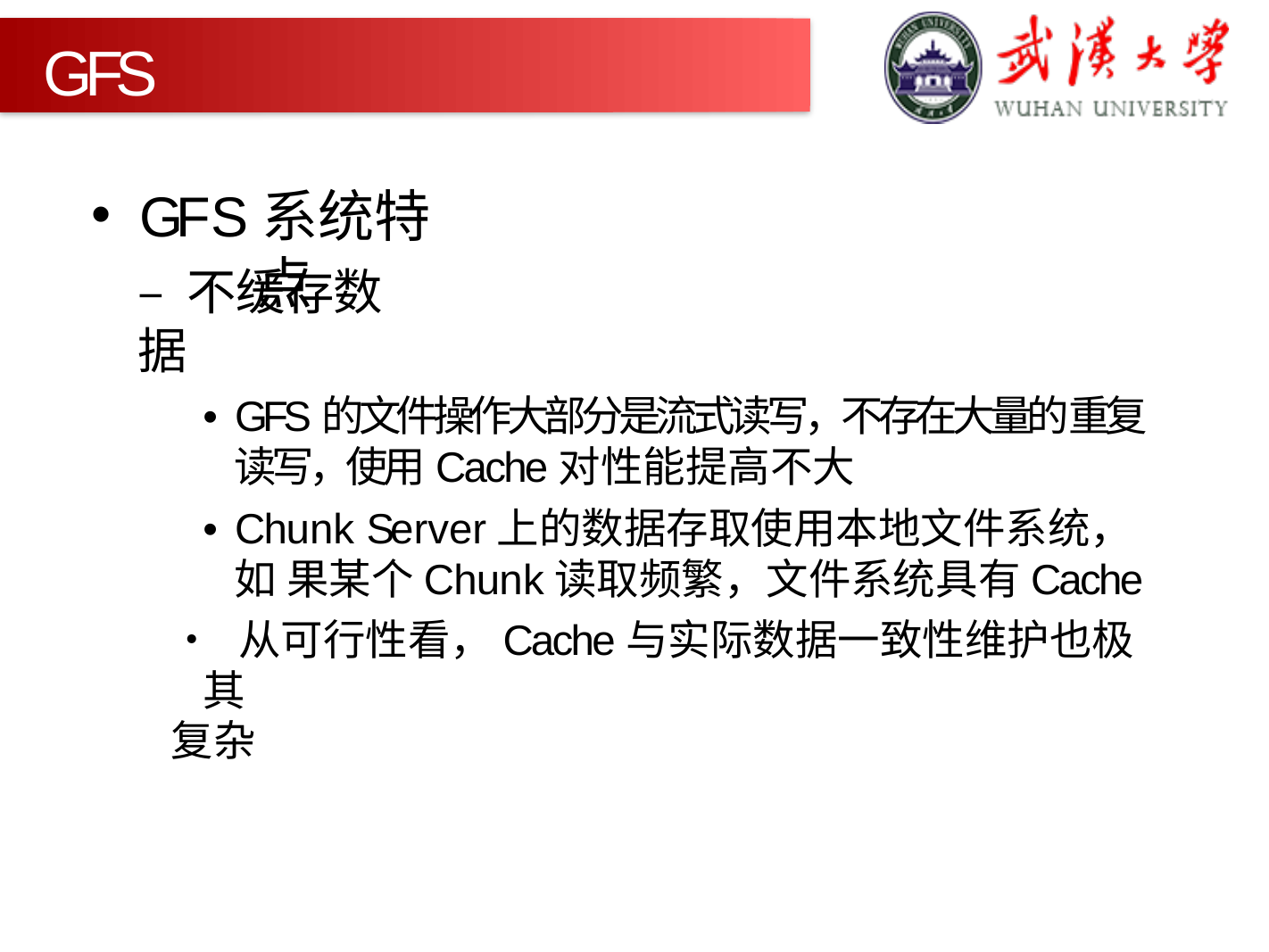

GFS
GFS系统特点
– 不缓存数据

• GFS的文件操作大部分是流式读写，不存在大量的 重复读写，使用Cache对性能提高不大

• Chunk Server上的数据存取使用本地文件系统，如 果某个Chunk读取频繁，文件系统具有Cache

• 从可行性看，Cache与实际数据一致性维护也极其
复杂